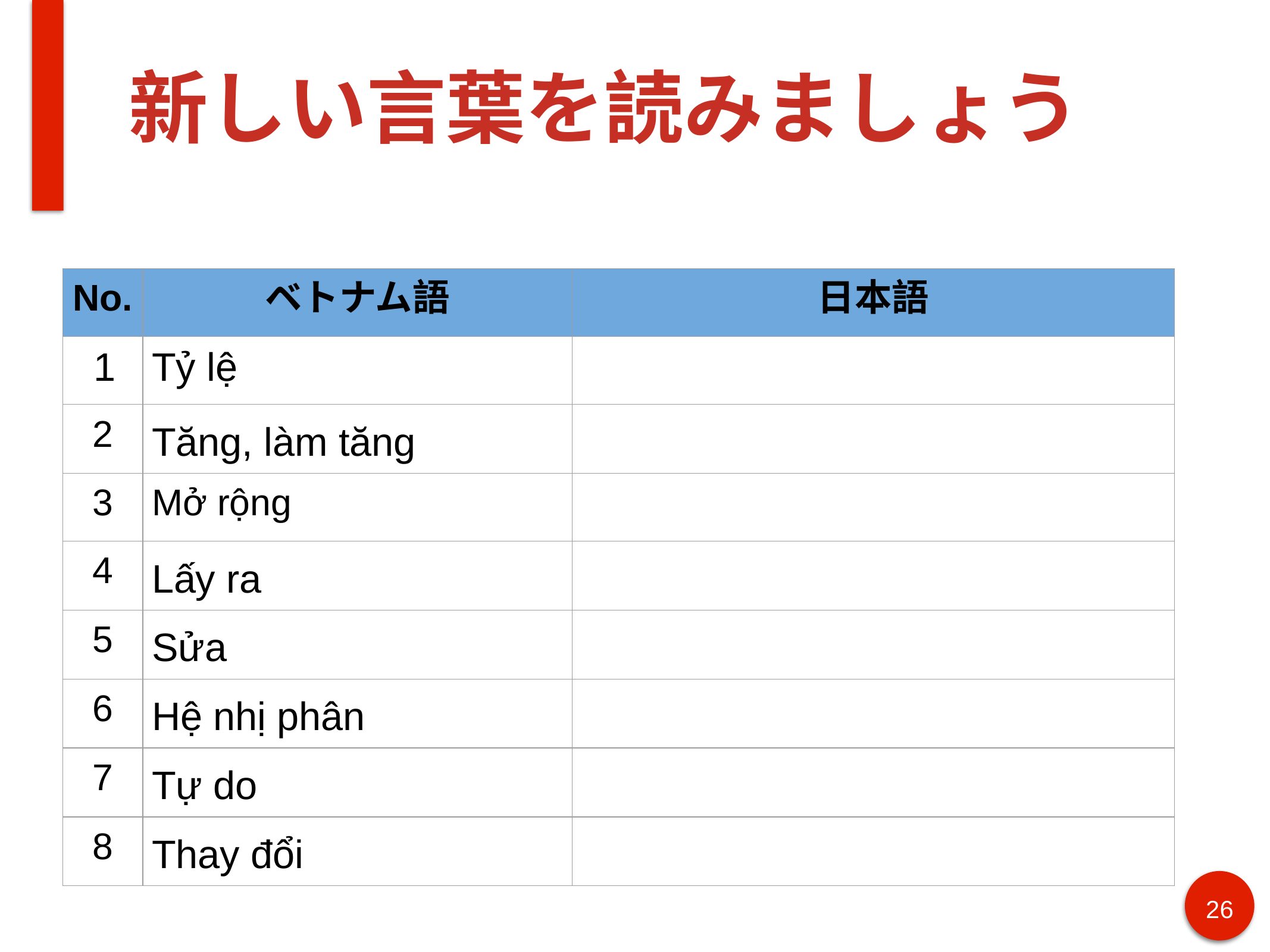

# 新しい言葉を読みましょう
| No. | ベトナム語 | 日本語 |
| --- | --- | --- |
| 1 | Tỷ lệ |  |
| 2 | Tăng, làm tăng |  |
| 3 | Mở rộng |  |
| 4 | Lấy ra |  |
| 5 | Sửa |  |
| 6 | Hệ nhị phân |  |
| 7 | Tự do |  |
| 8 | Thay đổi |  |
26